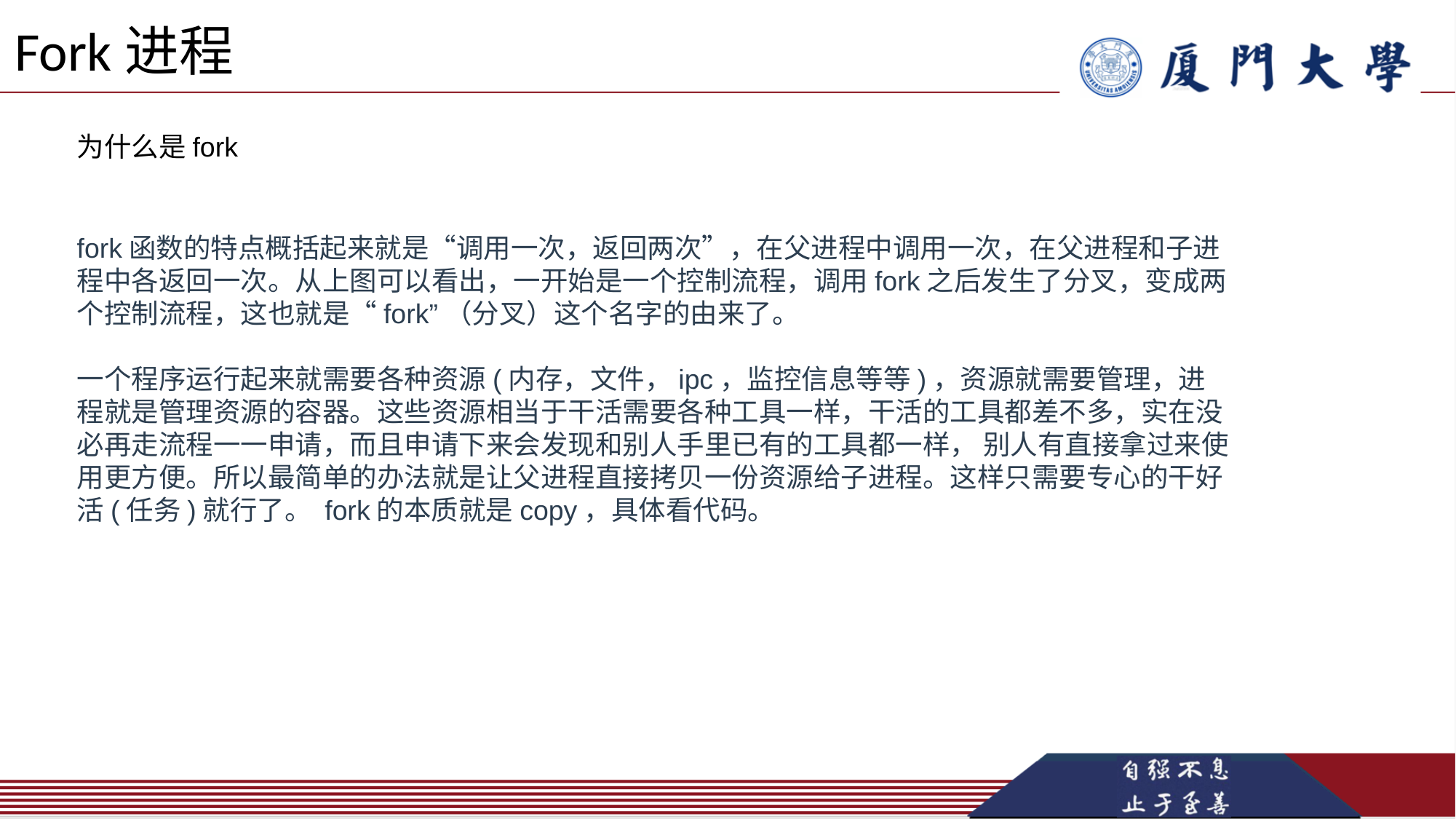

# Fork进程
为什么是fork
fork函数的特点概括起来就是“调用一次，返回两次”，在父进程中调用一次，在父进程和子进程中各返回一次。从上图可以看出，一开始是一个控制流程，调用fork之后发生了分叉，变成两个控制流程，这也就是“fork”（分叉）这个名字的由来了。

一个程序运行起来就需要各种资源(内存，文件，ipc，监控信息等等)，资源就需要管理，进程就是管理资源的容器。这些资源相当于干活需要各种工具一样，干活的工具都差不多，实在没必再走流程一一申请，而且申请下来会发现和别人手里已有的工具都一样， 别人有直接拿过来使用更方便。所以最简单的办法就是让父进程直接拷贝一份资源给子进程。这样只需要专心的干好活(任务)就行了。 fork的本质就是copy，具体看代码。